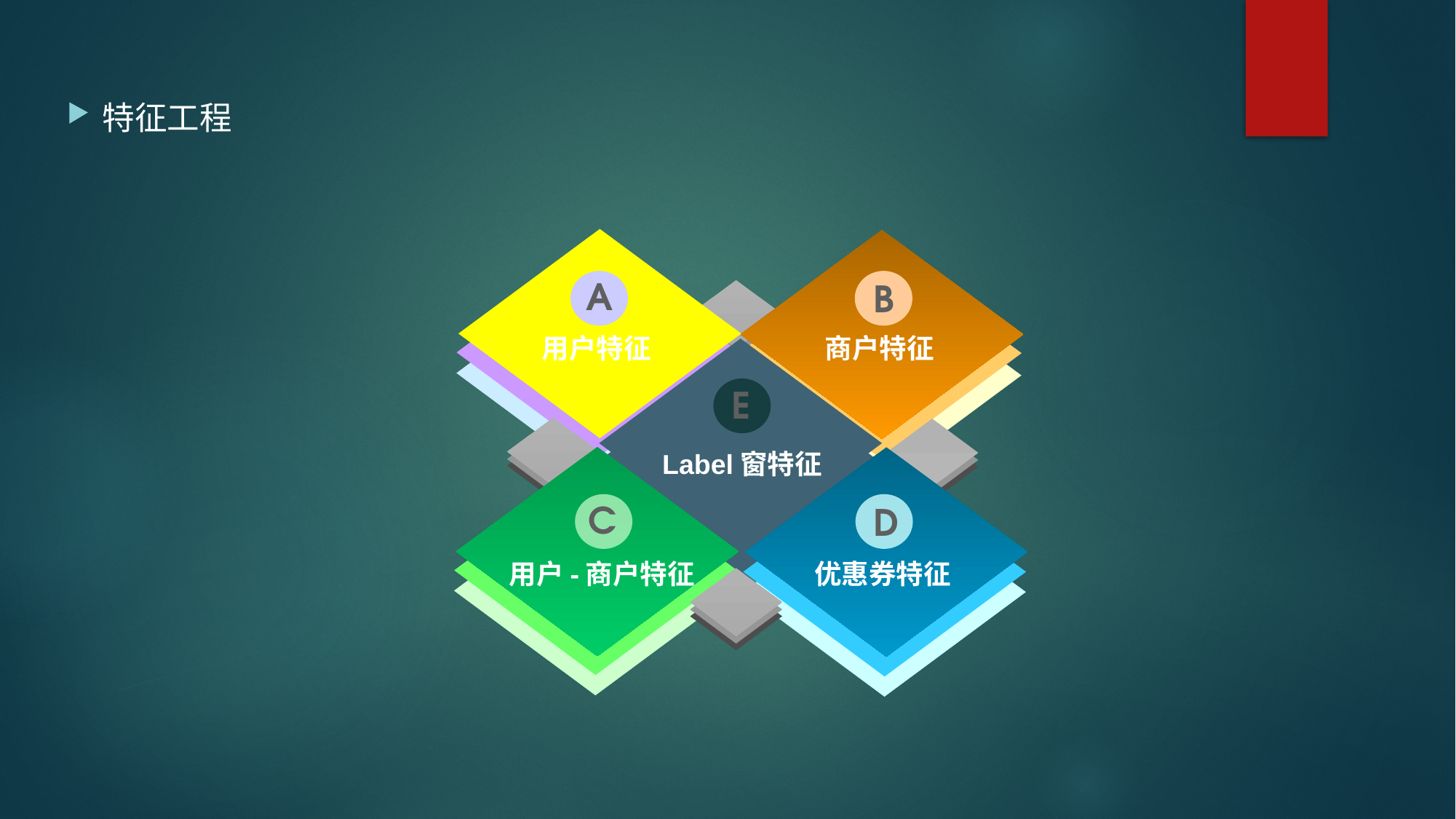

特征工程

A

B

用户特征
商户特征

E

Label窗特征

C

D
用户-商户特征
优惠券特征